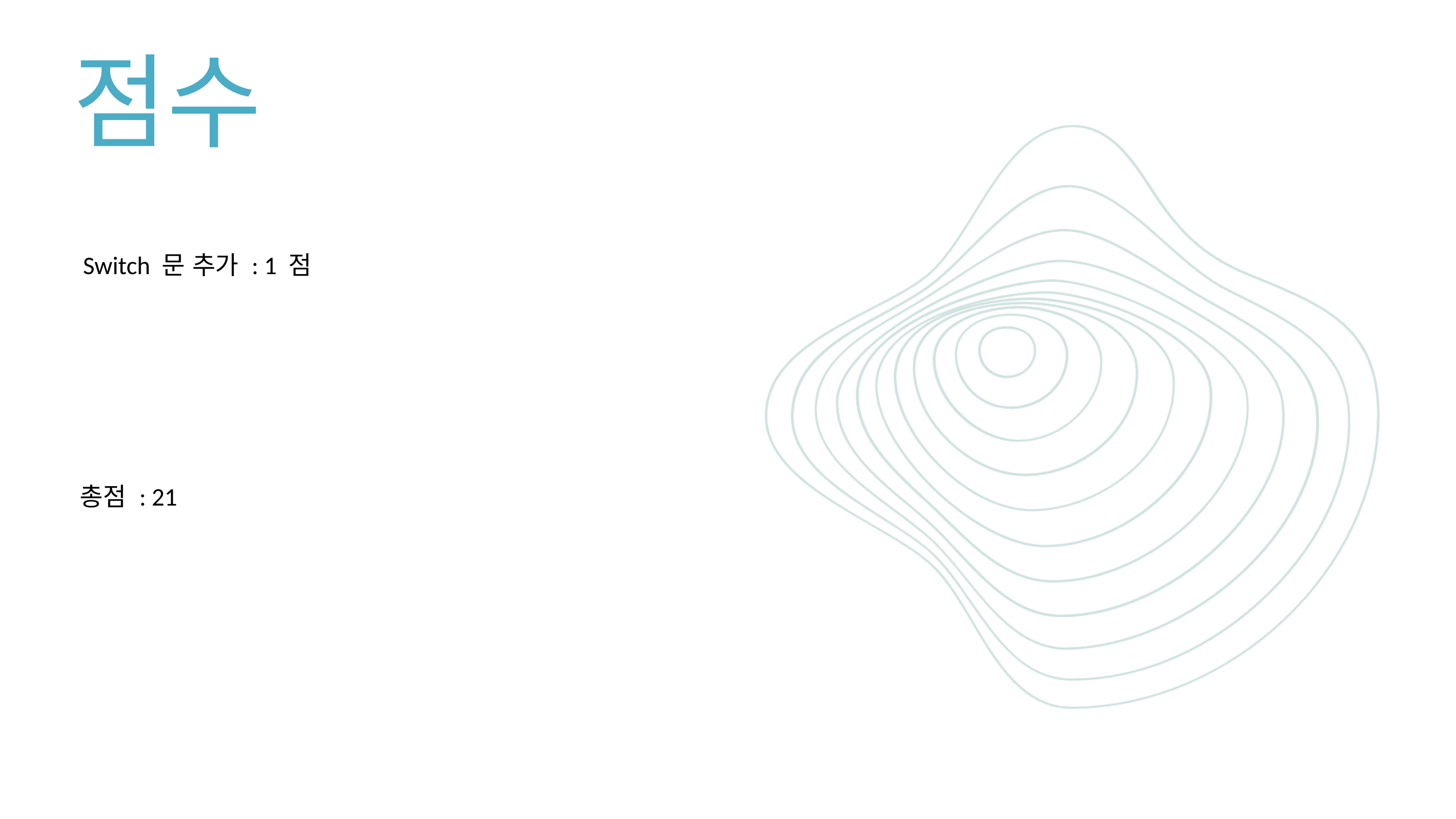

점수

Switch 문 추가 : 1 점
총점 : 21